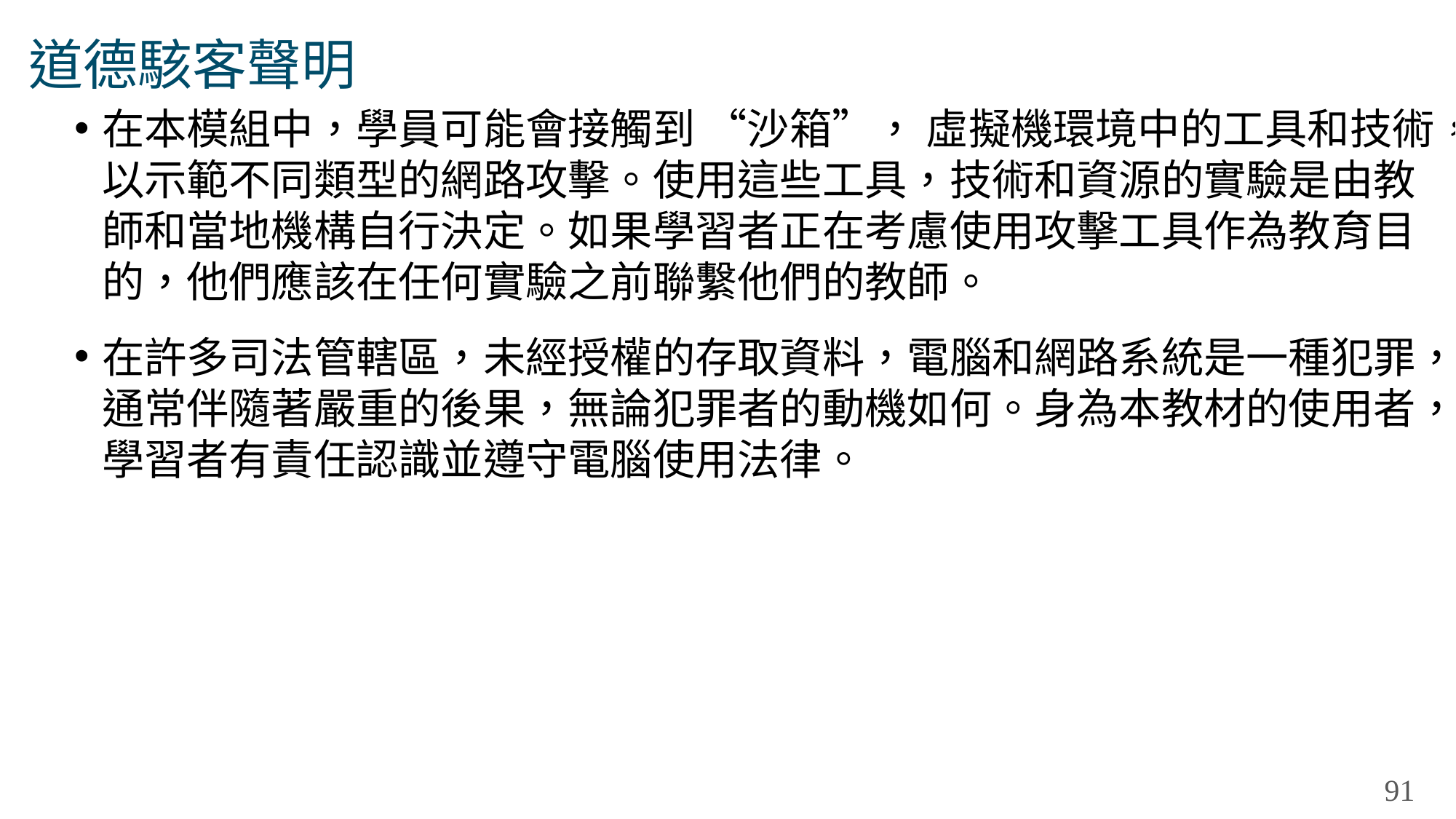

# 道德駭客聲明
在本模組中，學員可能會接觸到 “沙箱”， 虛擬機環境中的工具和技術，以示範不同類型的網路攻擊。使用這些工具，技術和資源的實驗是由教師和當地機構自行決定。如果學習者正在考慮使用攻擊工具作為教育目的，他們應該在任何實驗之前聯繫他們的教師。
在許多司法管轄區，未經授權的存取資料，電腦和網路系統是一種犯罪，通常伴隨著嚴重的後果，無論犯罪者的動機如何。身為本教材的使用者，學習者有責任認識並遵守電腦使用法律。

91